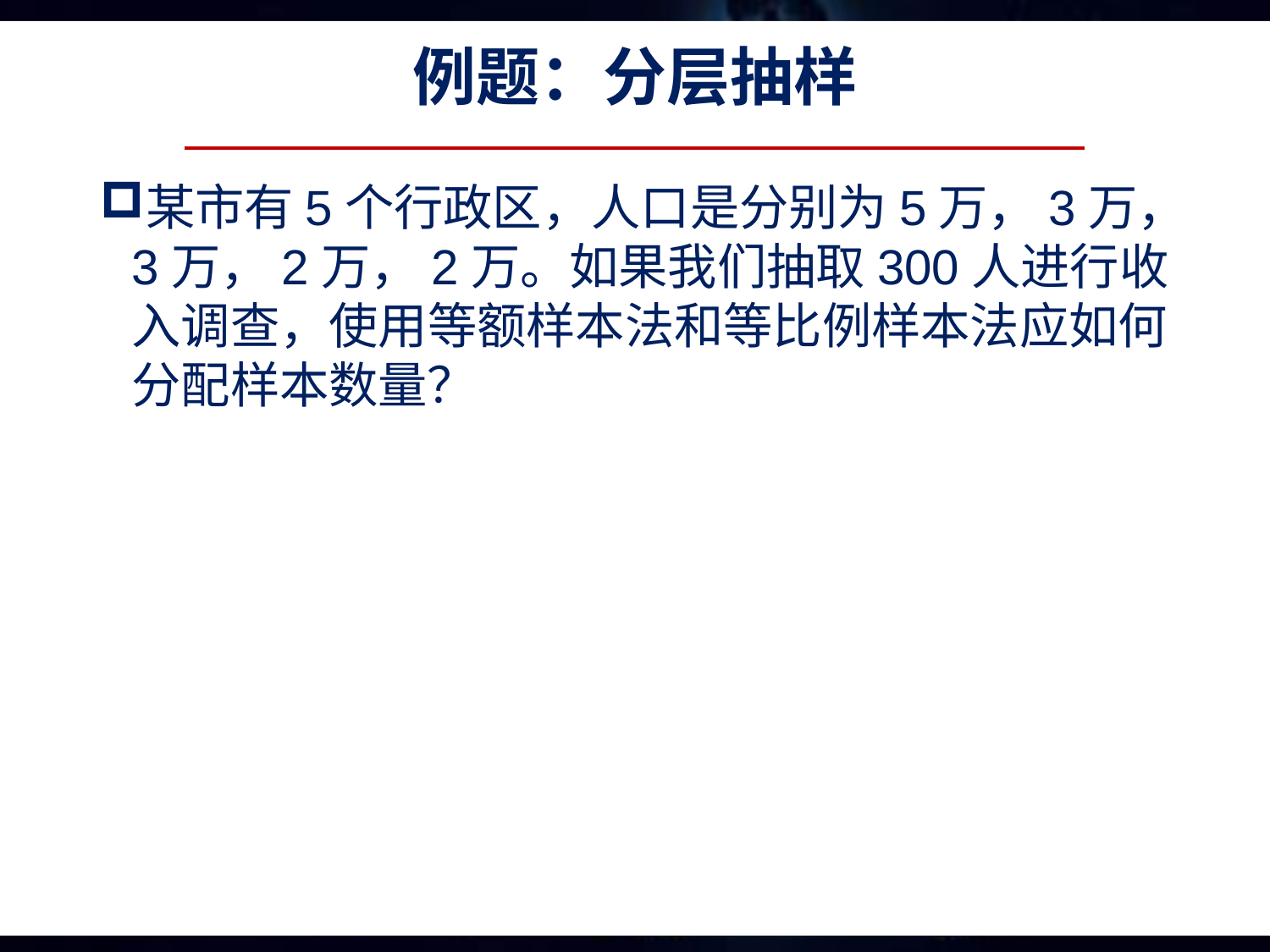

# 例题：分层抽样
某市有5个行政区，人口是分别为5万，3万，3万，2万，2万。如果我们抽取300人进行收入调查，使用等额样本法和等比例样本法应如何分配样本数量？